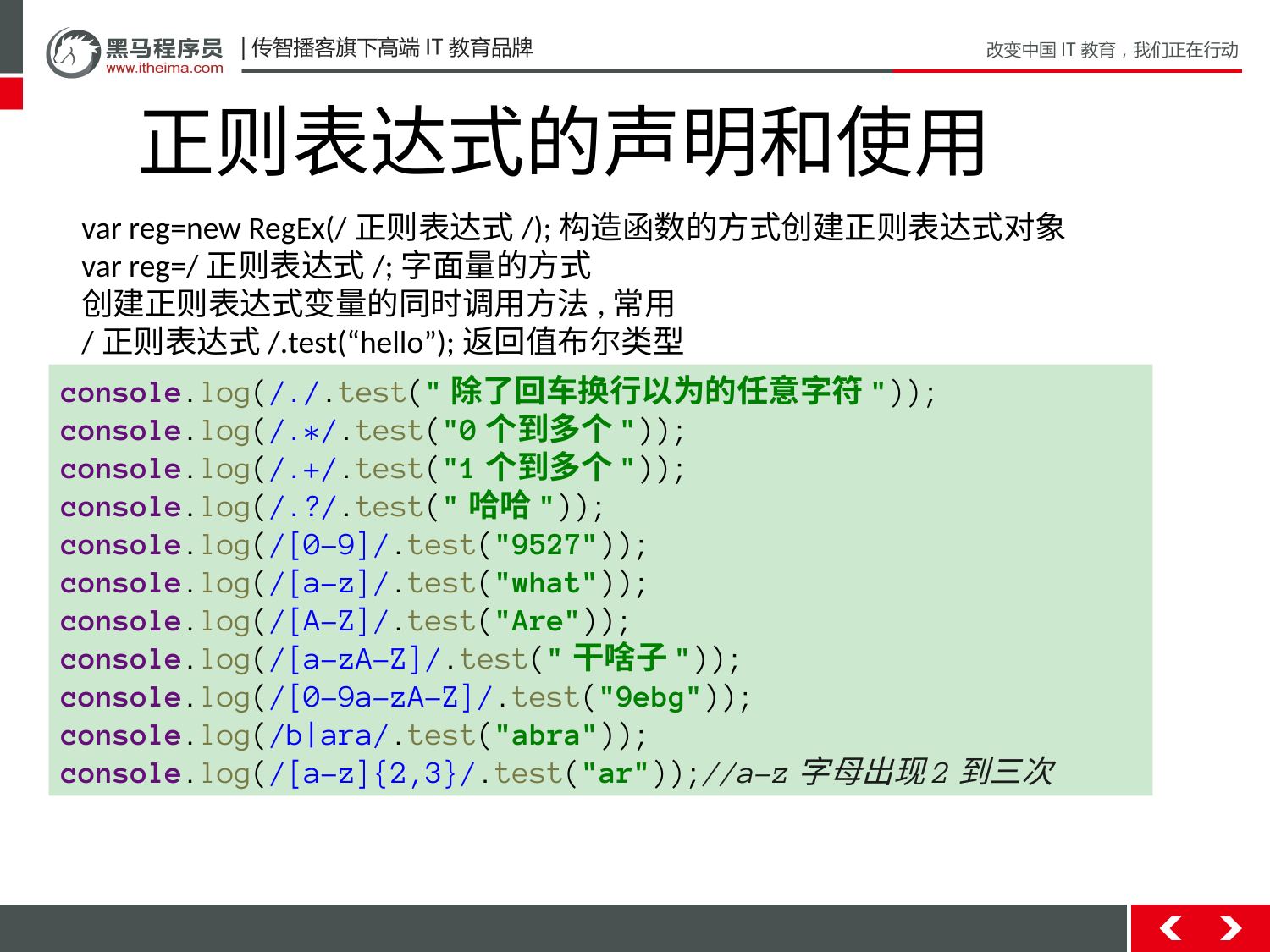

正则表达式的声明和使用
var reg=new RegEx(/正则表达式/);构造函数的方式创建正则表达式对象
var reg=/正则表达式/;字面量的方式
创建正则表达式变量的同时调用方法,常用
/正则表达式/.test(“hello”);返回值布尔类型

console.log(/./.test("除了回车换行以为的任意字符"));
console.log(/.*/.test("0个到多个"));
console.log(/.+/.test("1个到多个"));
console.log(/.?/.test("哈哈"));
console.log(/[0-9]/.test("9527"));
console.log(/[a-z]/.test("what"));
console.log(/[A-Z]/.test("Are"));
console.log(/[a-zA-Z]/.test("干啥子"));
console.log(/[0-9a-zA-Z]/.test("9ebg"));
console.log(/b|ara/.test("abra"));
console.log(/[a-z]{2,3}/.test("ar"));//a-z字母出现2到三次